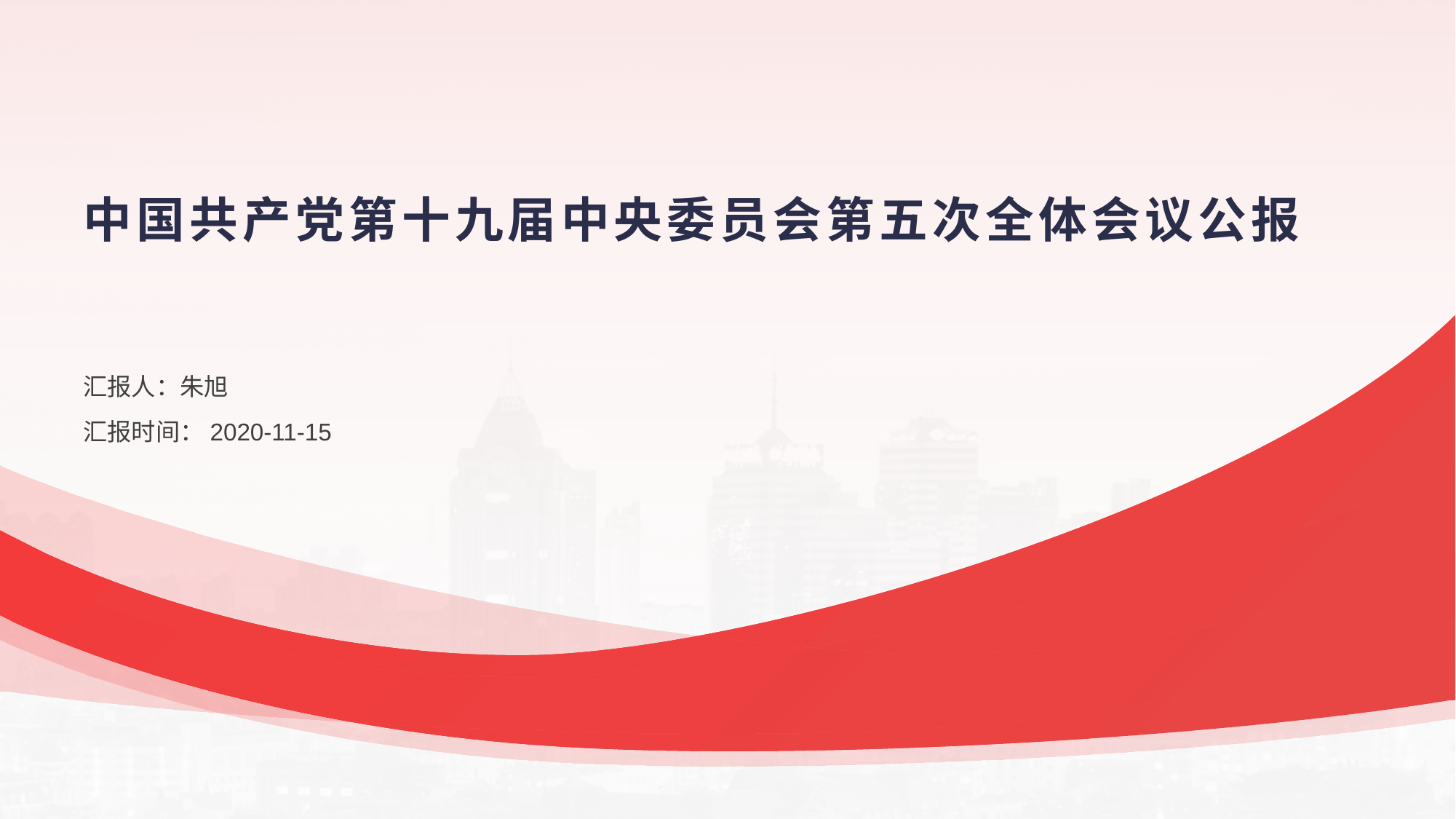

中国共产党第十九届中央委员会第五次全体会议公报
汇报人：朱旭

汇报时间：2020-11-15